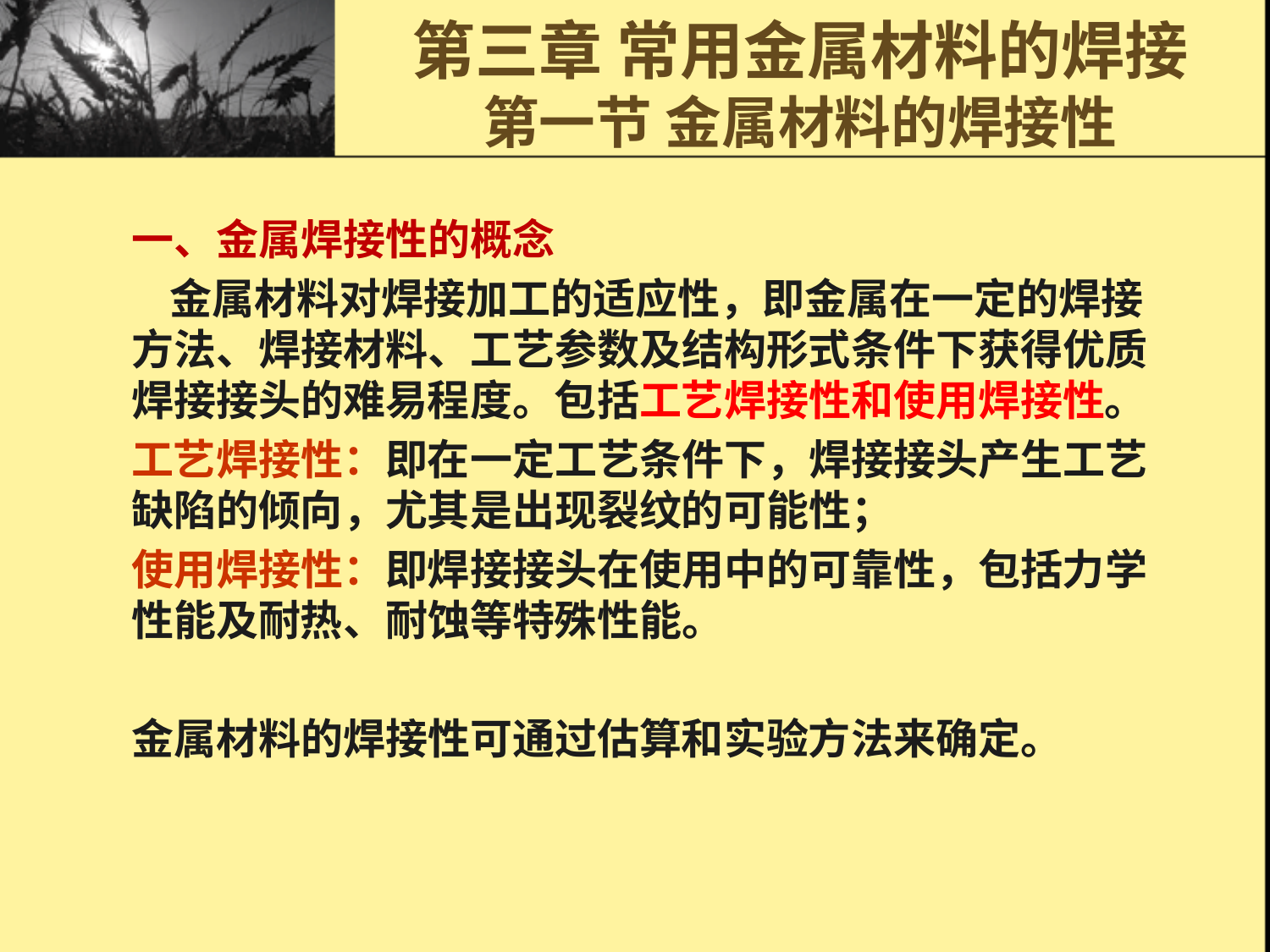

# 第三章 常用金属材料的焊接 第一节 金属材料的焊接性
一、金属焊接性的概念
   金属材料对焊接加工的适应性，即金属在一定的焊接方法、焊接材料、工艺参数及结构形式条件下获得优质焊接接头的难易程度。包括工艺焊接性和使用焊接性。
工艺焊接性：即在一定工艺条件下，焊接接头产生工艺缺陷的倾向，尤其是出现裂纹的可能性；
使用焊接性：即焊接接头在使用中的可靠性，包括力学性能及耐热、耐蚀等特殊性能。

金属材料的焊接性可通过估算和实验方法来确定。